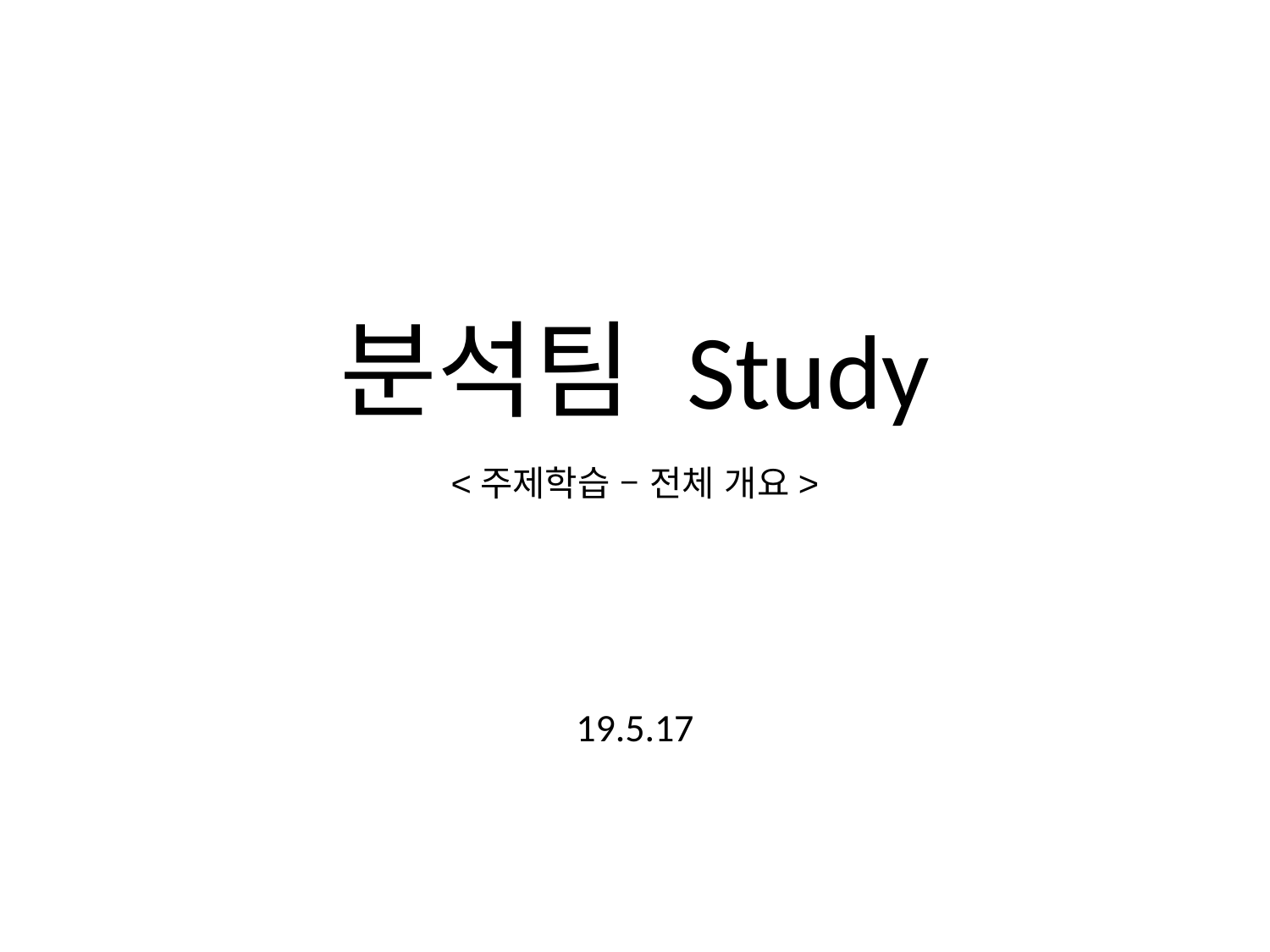

# 분석팀 Study
<주제학습 – 전체 개요>
19.5.17